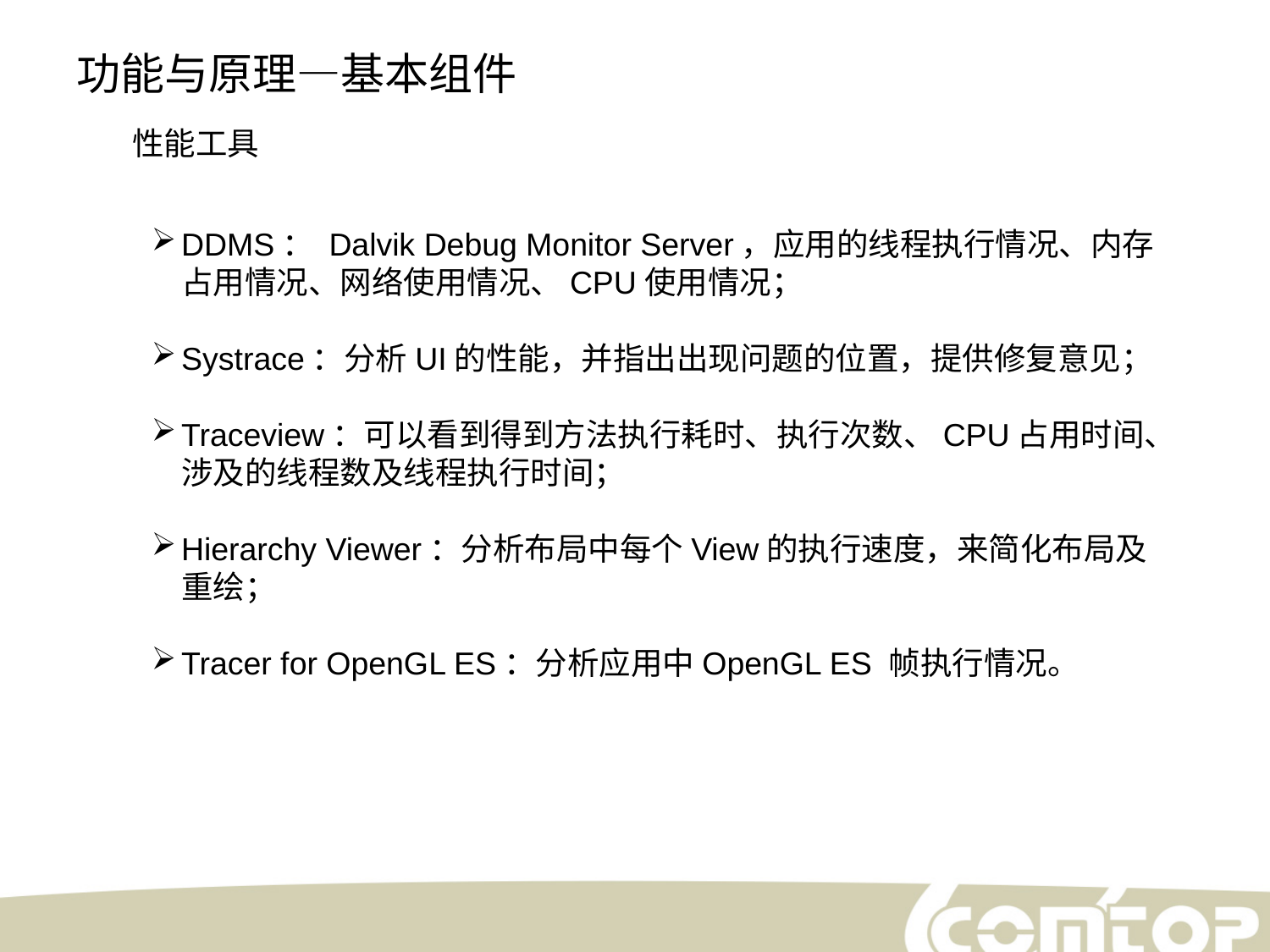

功能与原理—基本组件
性能工具
DDMS： Dalvik Debug Monitor Server，应用的线程执行情况、内存占用情况、网络使用情况、CPU使用情况；

Systrace：分析UI的性能，并指出出现问题的位置，提供修复意见；

Traceview：可以看到得到方法执行耗时、执行次数、CPU占用时间、涉及的线程数及线程执行时间；

Hierarchy Viewer：分析布局中每个View的执行速度，来简化布局及重绘；

Tracer for OpenGL ES：分析应用中OpenGL ES 帧执行情况。